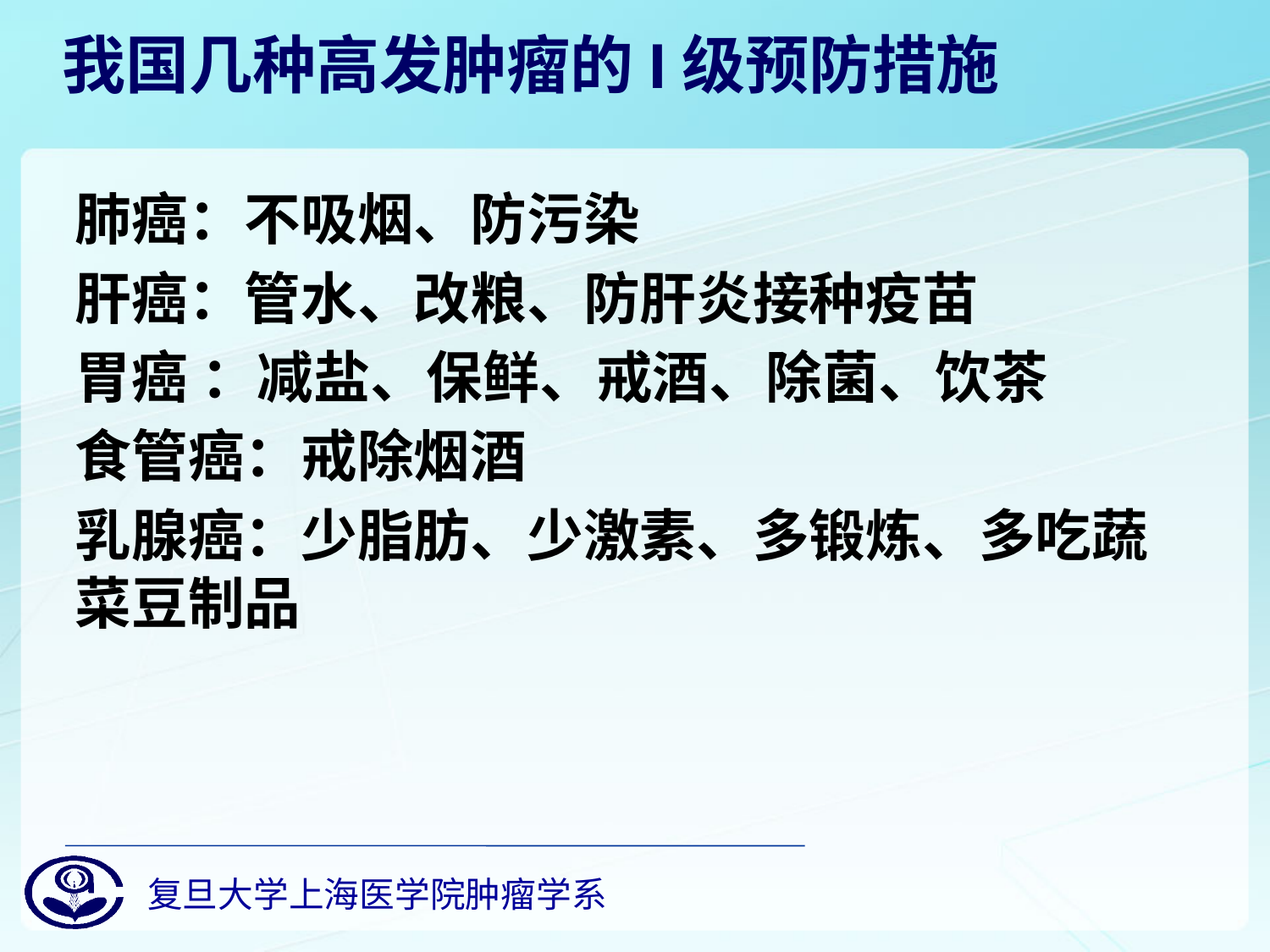

# 我国几种高发肿瘤的I级预防措施
肺癌：不吸烟、防污染
肝癌：管水、改粮、防肝炎接种疫苗
胃癌 ：减盐、保鲜、戒酒、除菌、饮茶
食管癌：戒除烟酒
乳腺癌：少脂肪、少激素、多锻炼、多吃蔬菜豆制品